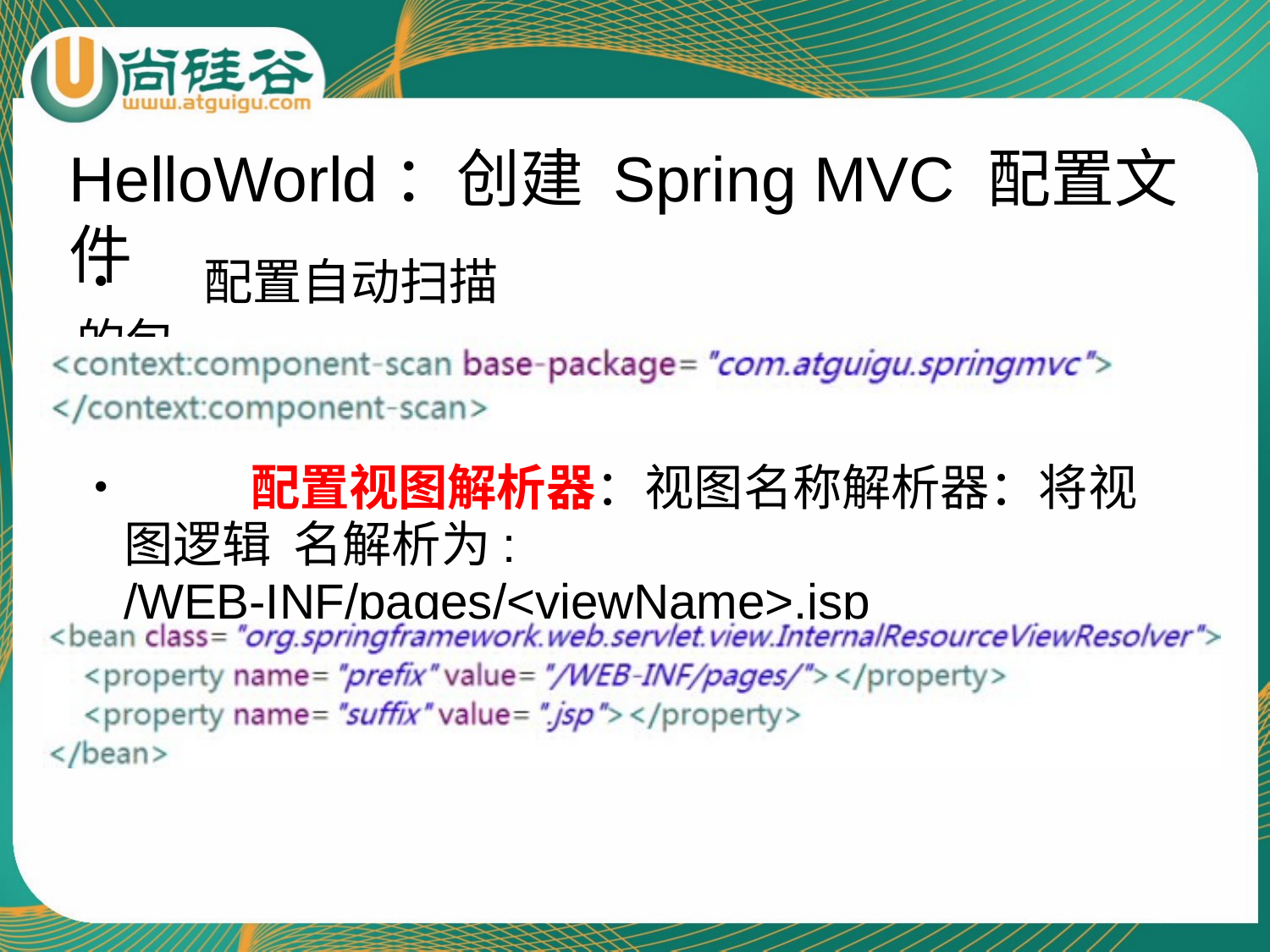

# HelloWorld：创建 Spring MVC 配置文件
•	配置自动扫描的包

•	配置视图解析器：视图名称解析器：将视图逻辑  名解析为: /WEB-INF/pages/<viewName>.jsp